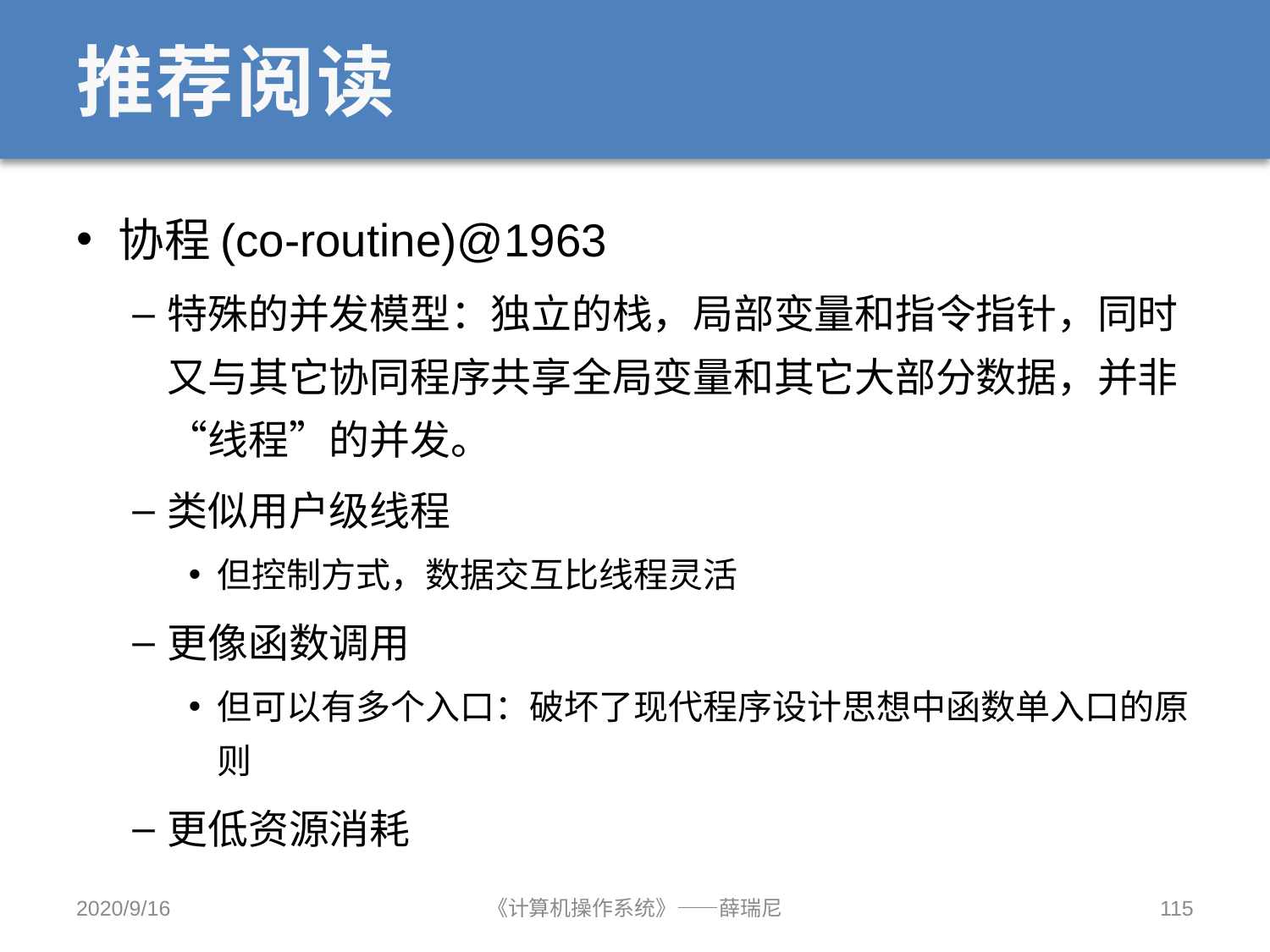

# 推荐阅读
协程(co-routine)@1963
特殊的并发模型：独立的栈，局部变量和指令指针，同时又与其它协同程序共享全局变量和其它大部分数据，并非“线程”的并发。
类似用户级线程
但控制方式，数据交互比线程灵活
更像函数调用
但可以有多个入口：破坏了现代程序设计思想中函数单入口的原则
更低资源消耗

2020/9/16
《计算机操作系统》——薛瑞尼
115